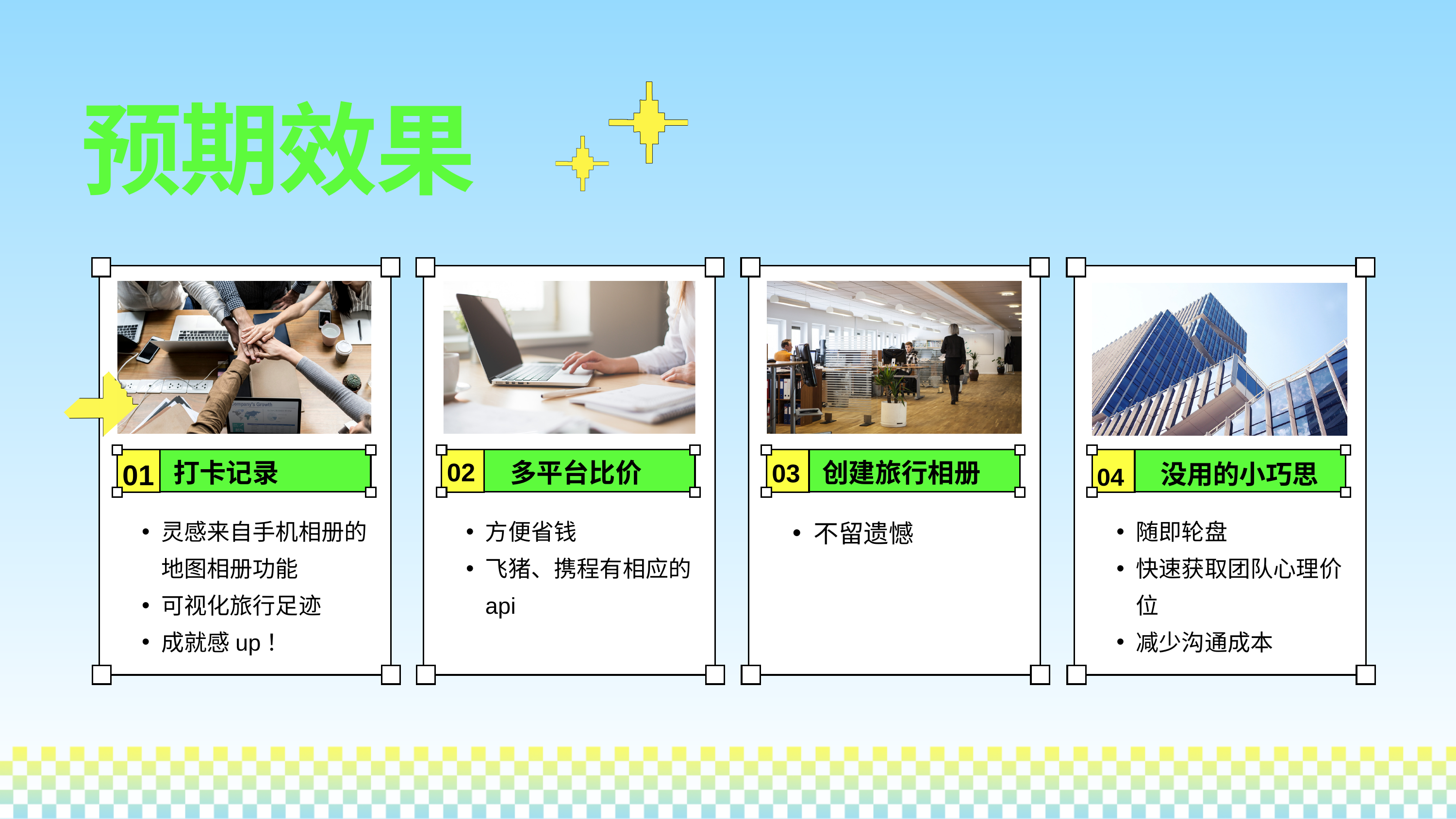

预期效果

01
打卡记录

灵感来自手机相册的地图相册功能
可视化旅行足迹
成就感up！

02
多平台比价

方便省钱
飞猪、携程有相应的api

创建旅行相册
03

不留遗憾

没用的小巧思
04

随即轮盘
快速获取团队心理价位
减少沟通成本